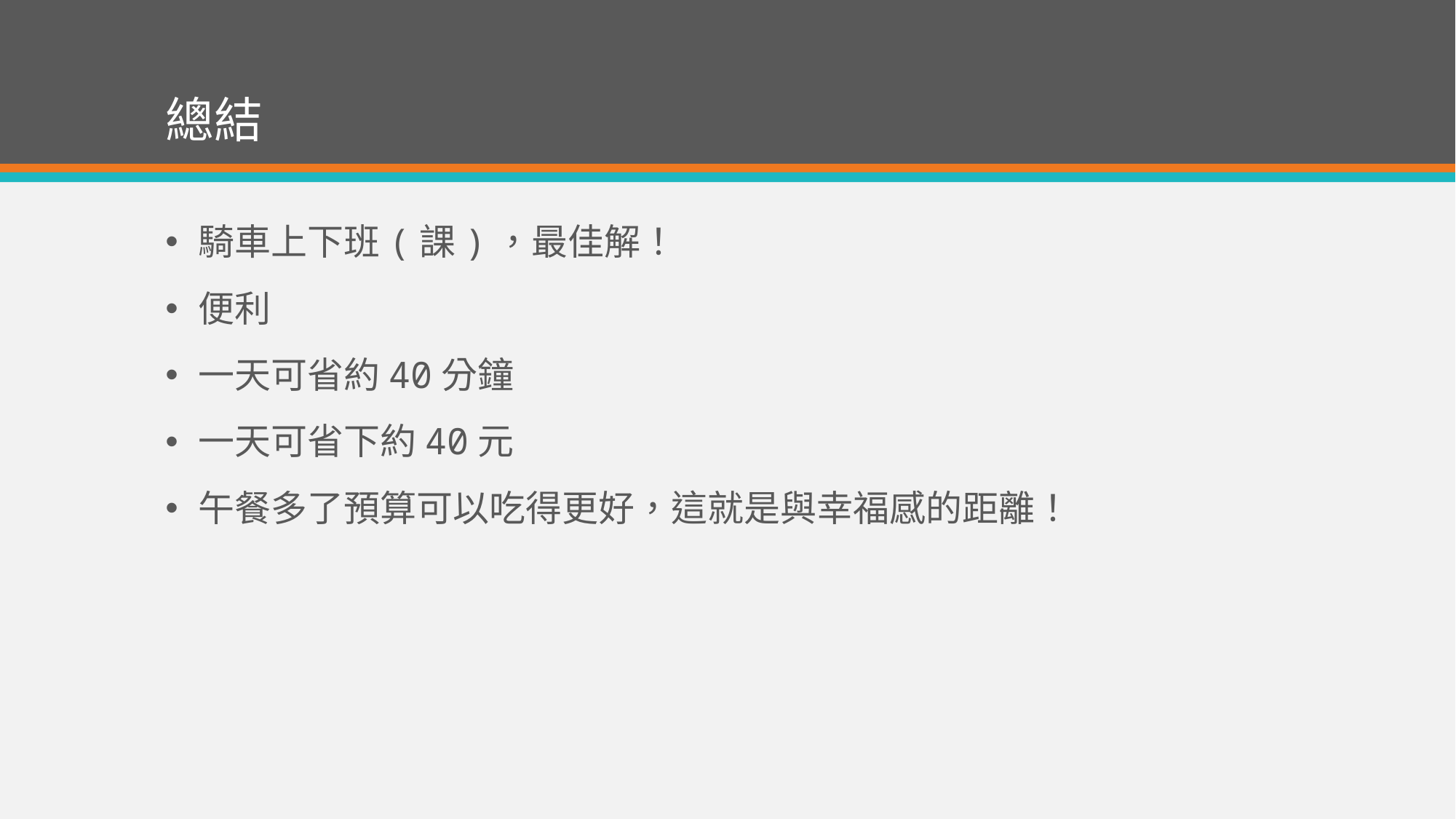

# 總結
騎車上下班(課)，最佳解！
便利
一天可省約40分鐘
一天可省下約40元
午餐多了預算可以吃得更好，這就是與幸福感的距離！